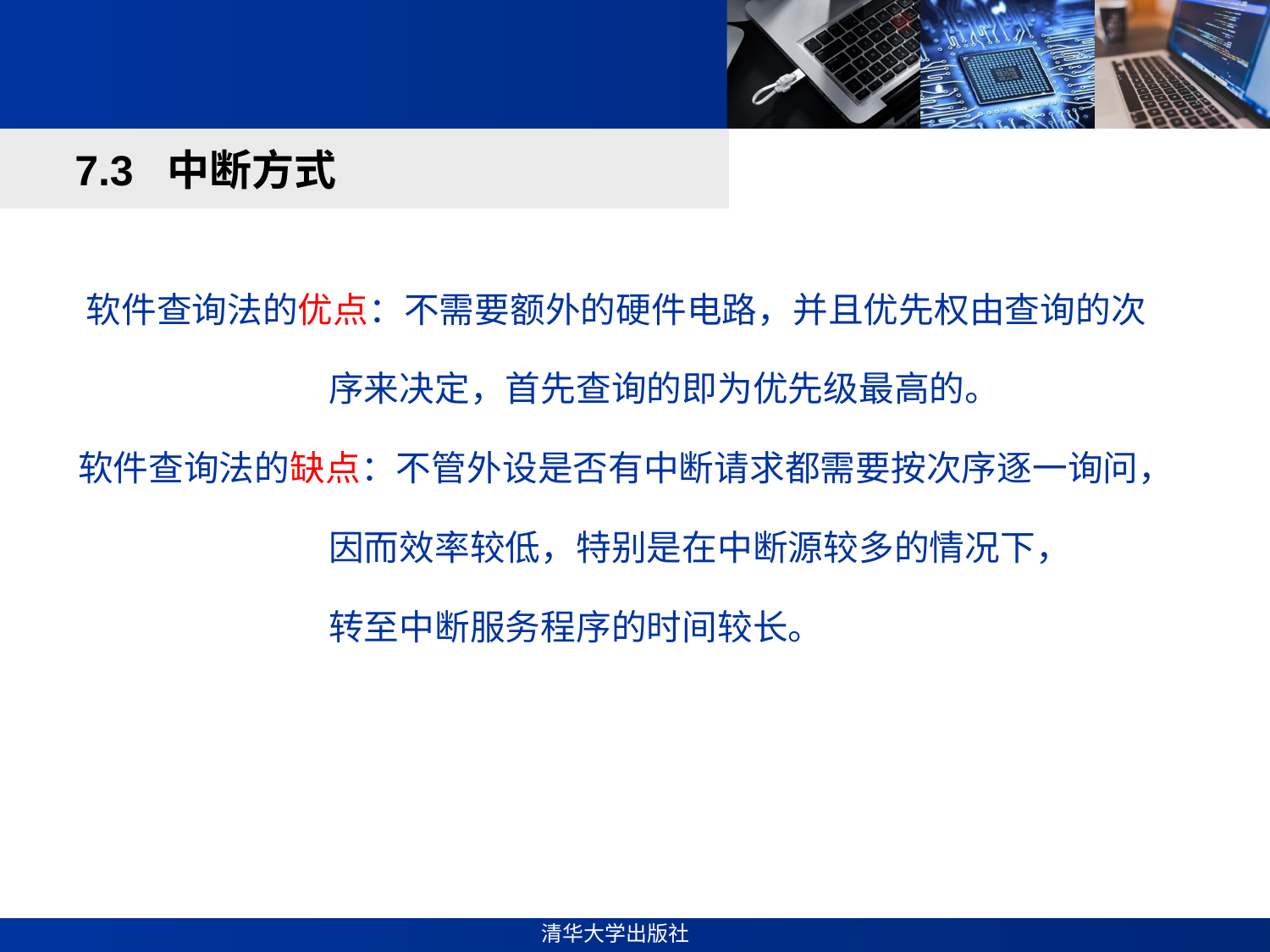

#
7.3  中断方式
   软件查询法的优点：不需要额外的硬件电路，并且优先权由查询的次
                                  序来决定，首先查询的即为优先级最高的。
  软件查询法的缺点：不管外设是否有中断请求都需要按次序逐一询问，
                                  因而效率较低，特别是在中断源较多的情况下，
                                  转至中断服务程序的时间较长。